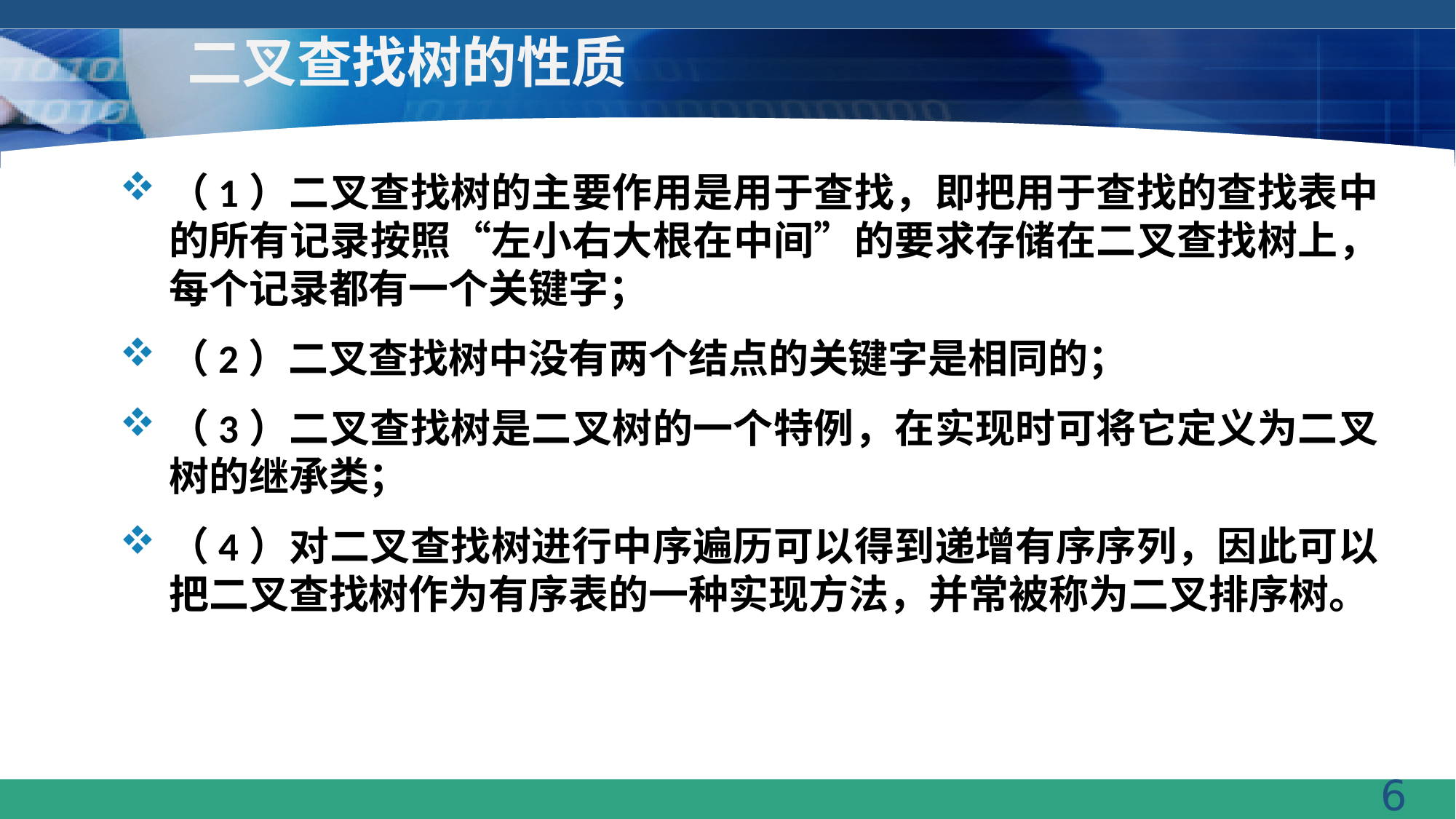

# 二叉查找树的性质
（1）二叉查找树的主要作用是用于查找，即把用于查找的查找表中的所有记录按照“左小右大根在中间”的要求存储在二叉查找树上，每个记录都有一个关键字；
（2）二叉查找树中没有两个结点的关键字是相同的；
（3）二叉查找树是二叉树的一个特例，在实现时可将它定义为二叉树的继承类；
（4）对二叉查找树进行中序遍历可以得到递增有序序列，因此可以把二叉查找树作为有序表的一种实现方法，并常被称为二叉排序树。